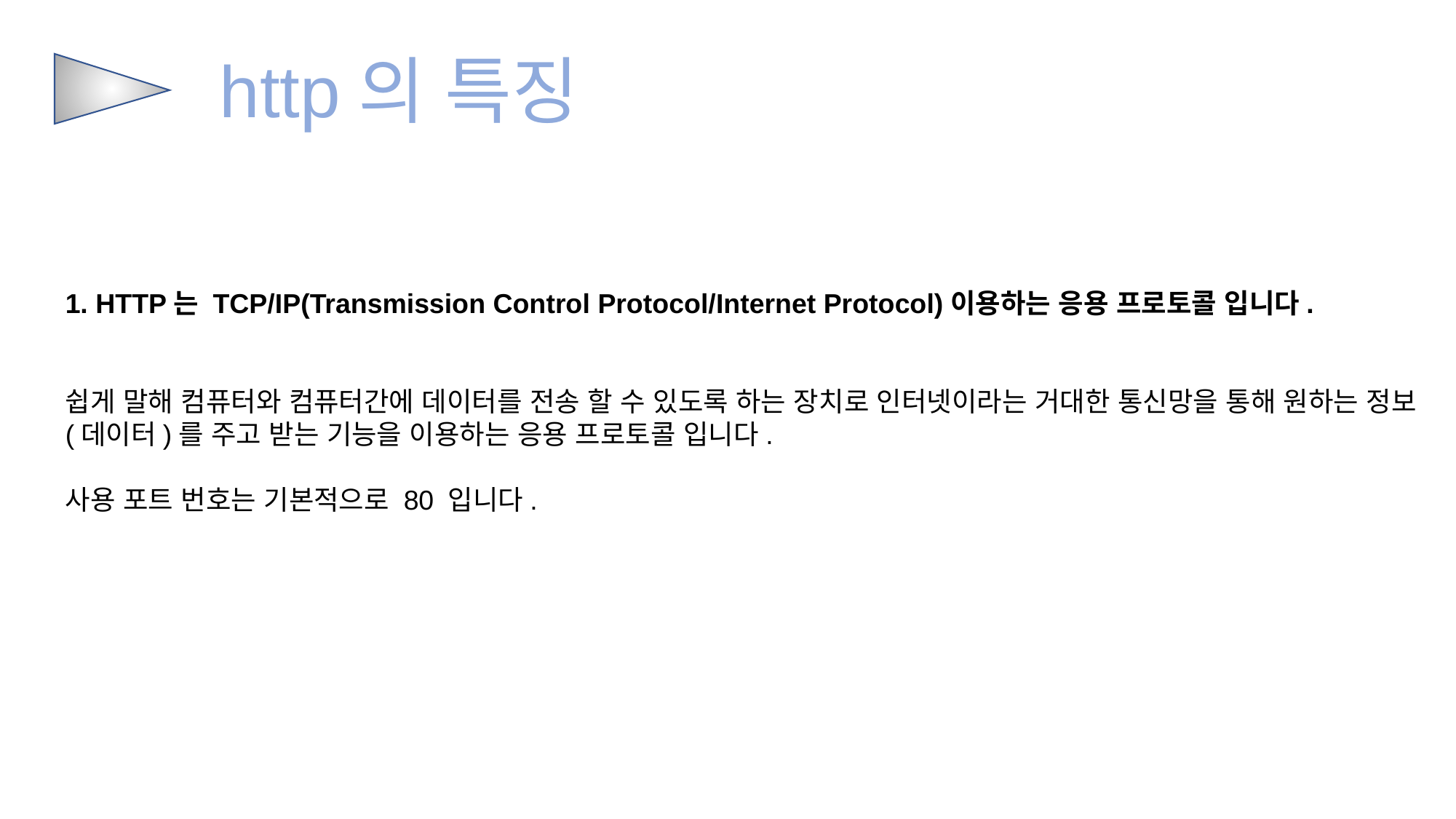

http의 특징
1. HTTP는 TCP/IP(Transmission Control Protocol/Internet Protocol)이용하는 응용 프로토콜 입니다.

쉽게 말해 컴퓨터와 컴퓨터간에 데이터를 전송 할 수 있도록 하는 장치로 인터넷이라는 거대한 통신망을 통해 원하는 정보(데이터)를 주고 받는 기능을 이용하는 응용 프로토콜 입니다.

사용 포트 번호는 기본적으로 80 입니다.